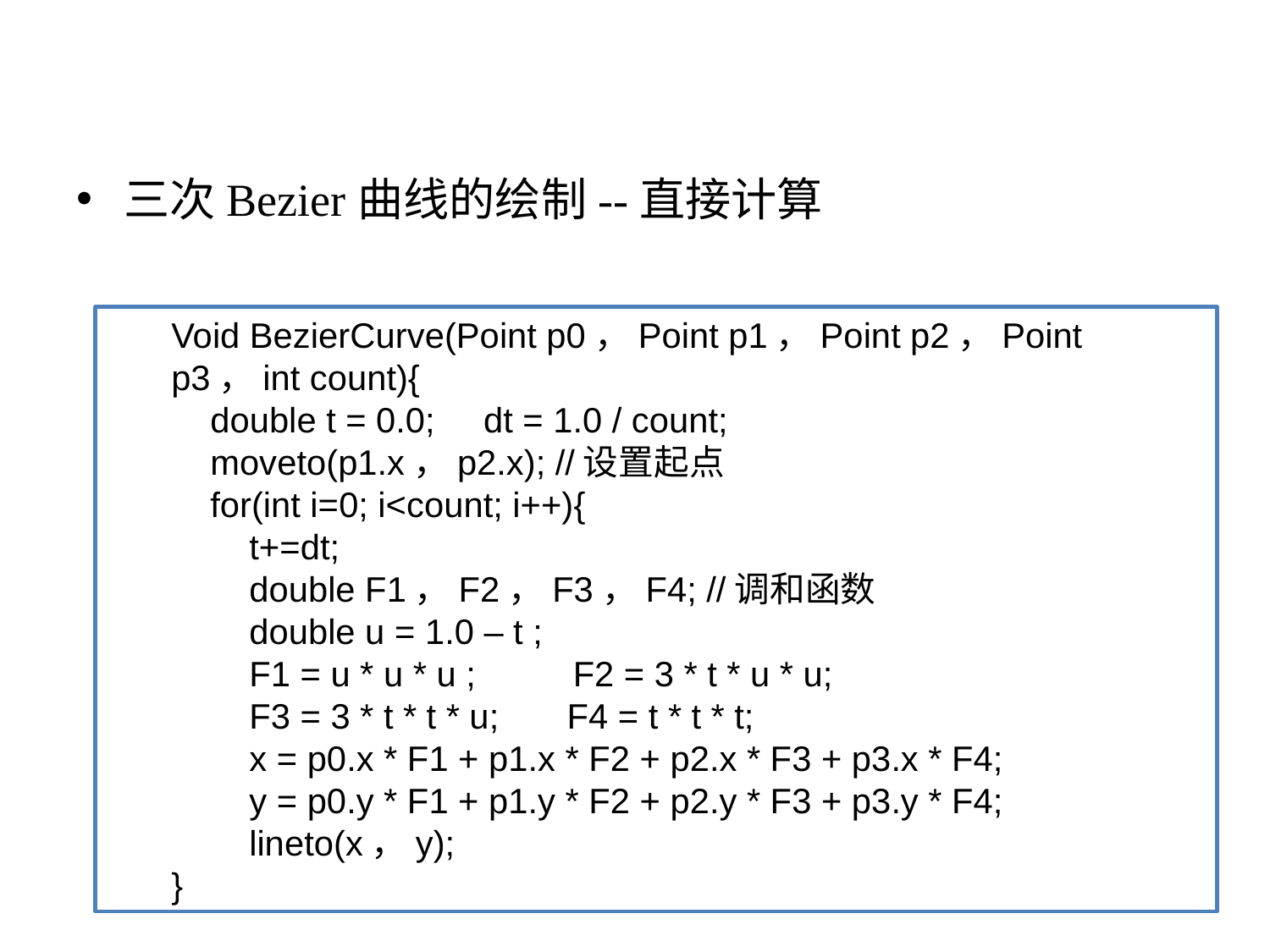

三次Bezier曲线的绘制--直接计算

Void BezierCurve(Point p0，Point p1，Point p2，Point p3，int count){
    double t = 0.0;     dt = 1.0 / count;
    moveto(p1.x，p2.x); //设置起点
    for(int i=0; i<count; i++){
        t+=dt;
        double F1，F2，F3，F4; //调和函数
        double u = 1.0 – t ;
        F1 = u * u * u ;          F2 = 3 * t * u * u;
        F3 = 3 * t * t * u;       F4 = t * t * t;
        x = p0.x * F1 + p1.x * F2 + p2.x * F3 + p3.x * F4;
        y = p0.y * F1 + p1.y * F2 + p2.y * F3 + p3.y * F4;
        lineto(x，y);
}